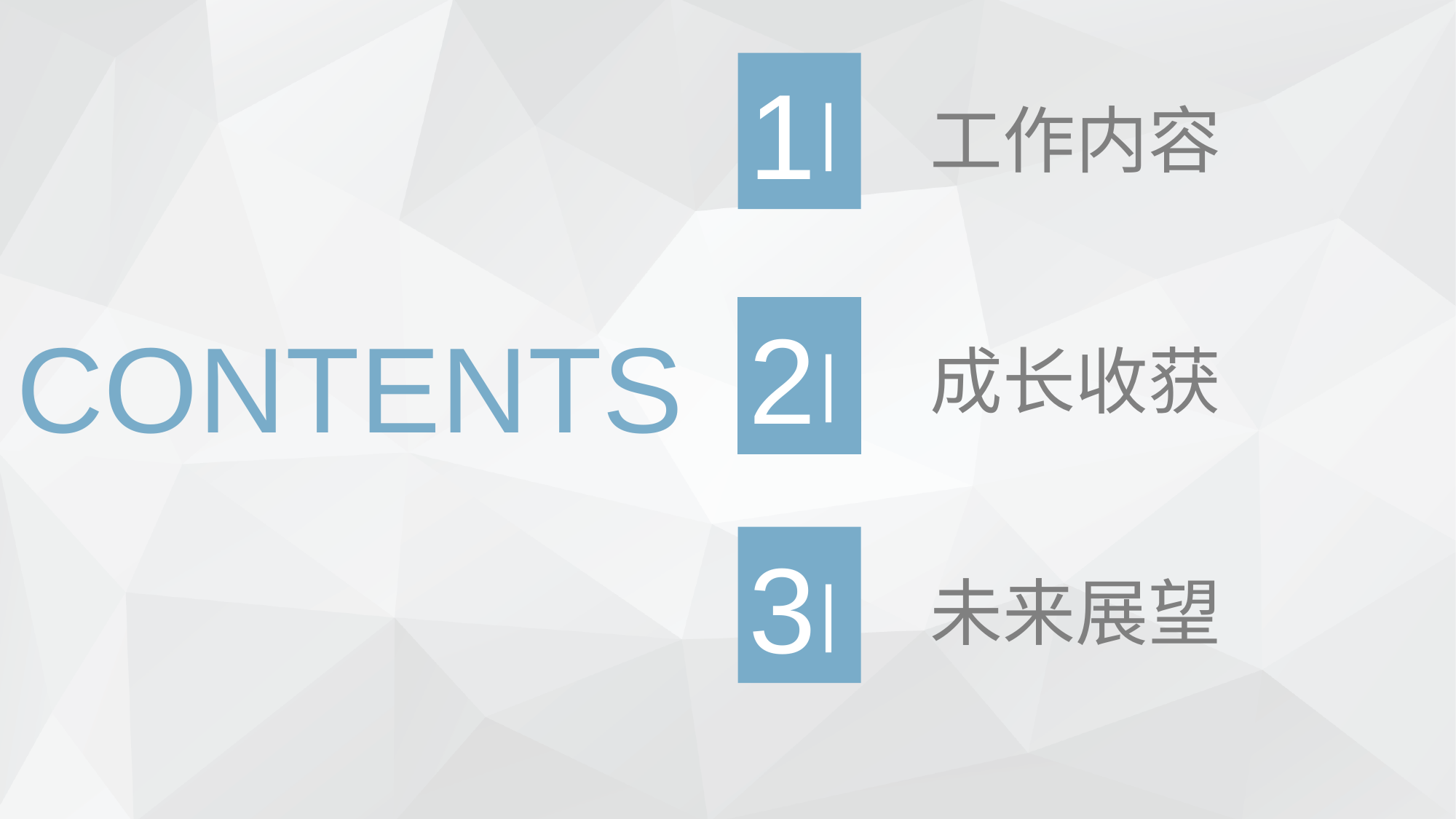

1
|
工作内容
CONTENTS
|
3
|
2
|
成长收获
未来展望